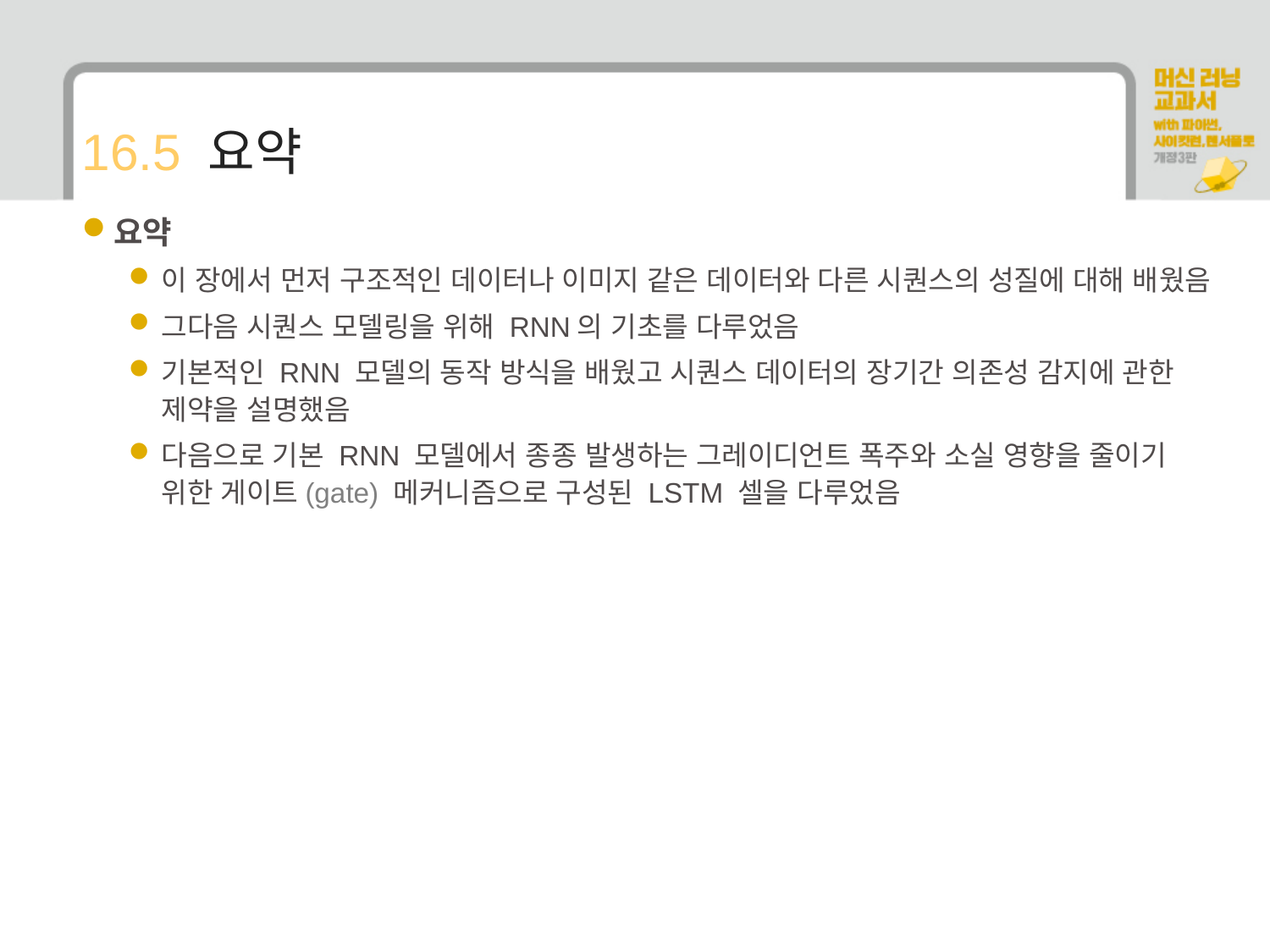

# 16.5 요약
요약
이 장에서 먼저 구조적인 데이터나 이미지 같은 데이터와 다른 시퀀스의 성질에 대해 배웠음
그다음 시퀀스 모델링을 위해 RNN의 기초를 다루었음
기본적인 RNN 모델의 동작 방식을 배웠고 시퀀스 데이터의 장기간 의존성 감지에 관한 제약을 설명했음
다음으로 기본 RNN 모델에서 종종 발생하는 그레이디언트 폭주와 소실 영향을 줄이기 위한 게이트(gate) 메커니즘으로 구성된 LSTM 셀을 다루었음